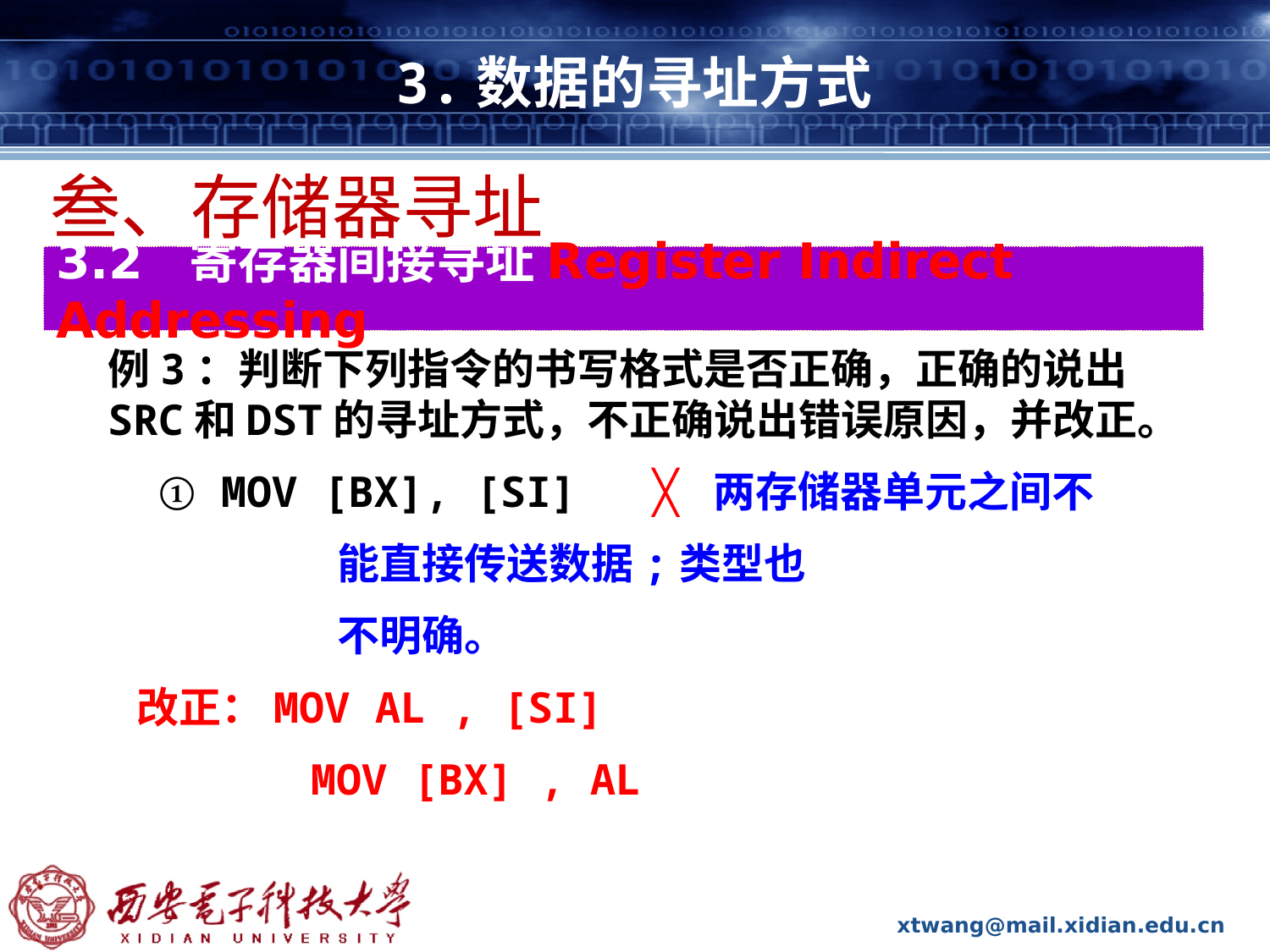

# 3.数据的寻址方式
叁、存储器寻址
3.2  寄存器间接寻址Register Indirect Addressing
例3：判断下列指令的书写格式是否正确，正确的说出SRC和DST的寻址方式，不正确说出错误原因，并改正。
  ① MOV [BX], [SI]   ╳ 两存储器单元之间不
                       能直接传送数据;类型也
                       不明确。
  改正：MOV AL , [SI]
        MOV [BX] , AL